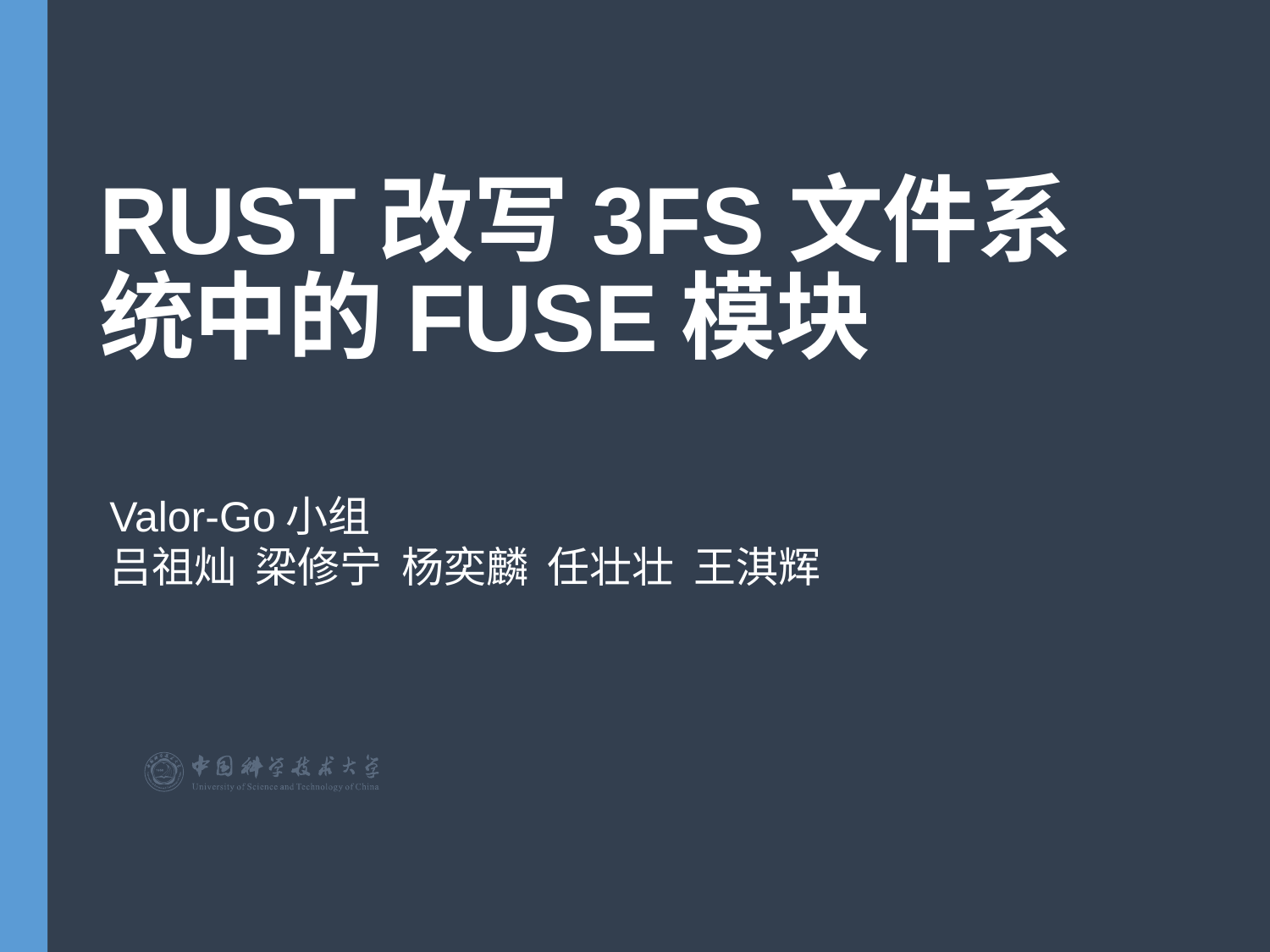

# RUST改写3FS文件系统中的FUSE模块

Valor-Go小组
吕祖灿  梁修宁  杨奕麟  任壮壮  王淇辉